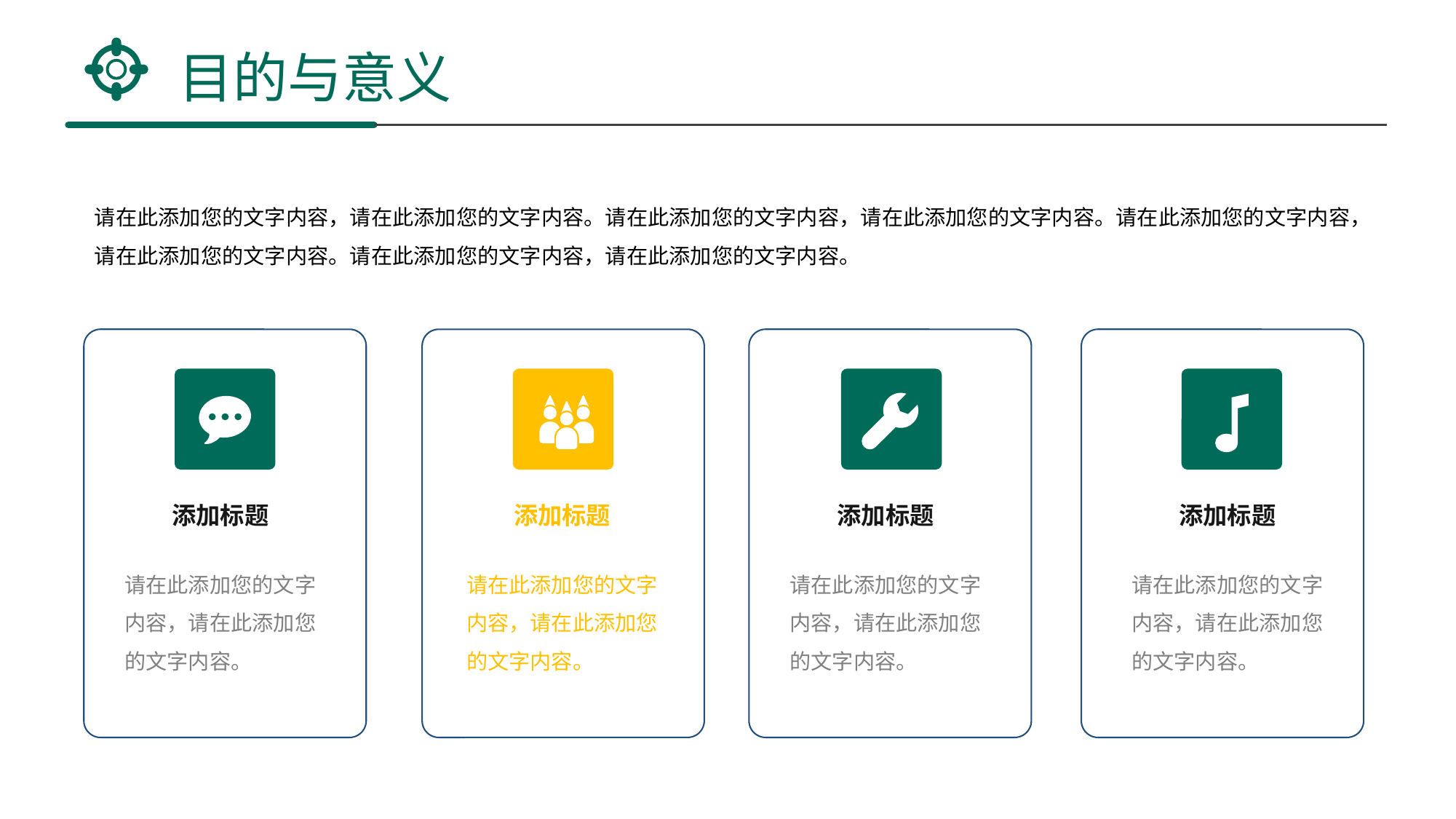

目的与意义
请在此添加您的文字内容，请在此添加您的文字内容。请在此添加您的文字内容，请在此添加您的文字内容。请在此添加您的文字内容，请在此添加您的文字内容。请在此添加您的文字内容，请在此添加您的文字内容。

添加标题
添加标题
添加标题
添加标题
请在此添加您的文字内容，请在此添加您的文字内容。
请在此添加您的文字内容，请在此添加您的文字内容。
请在此添加您的文字内容，请在此添加您的文字内容。
请在此添加您的文字内容，请在此添加您的文字内容。